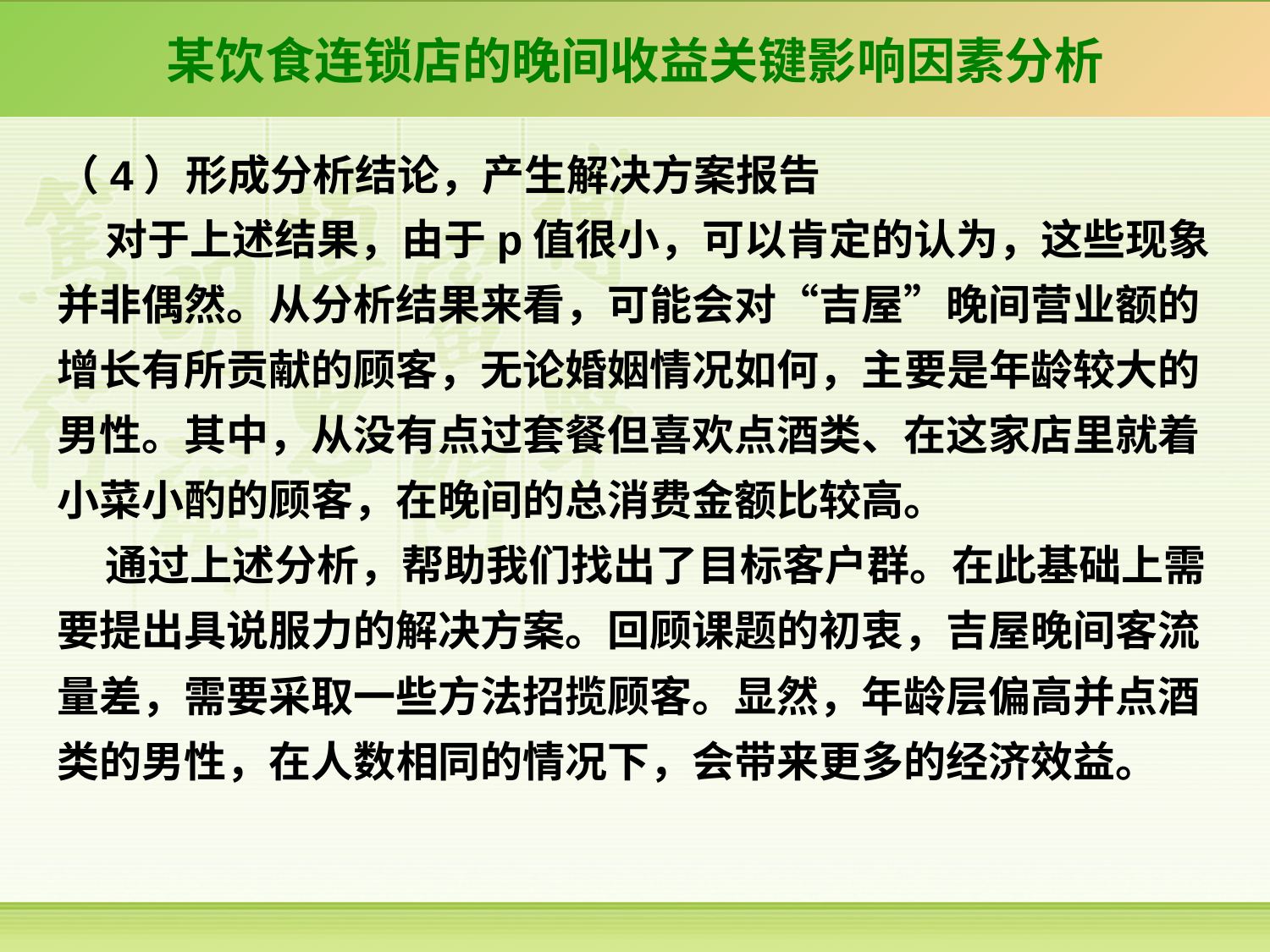

某饮食连锁店的晚间收益关键影响因素分析
（4）形成分析结论，产生解决方案报告
    对于上述结果，由于p值很小，可以肯定的认为，这些现象并非偶然。从分析结果来看，可能会对“吉屋”晚间营业额的增长有所贡献的顾客，无论婚姻情况如何，主要是年龄较大的男性。其中，从没有点过套餐但喜欢点酒类、在这家店里就着小菜小酌的顾客，在晚间的总消费金额比较高。
    通过上述分析，帮助我们找出了目标客户群。在此基础上需要提出具说服力的解决方案。回顾课题的初衷，吉屋晚间客流量差，需要采取一些方法招揽顾客。显然，年龄层偏高并点酒类的男性，在人数相同的情况下，会带来更多的经济效益。

132